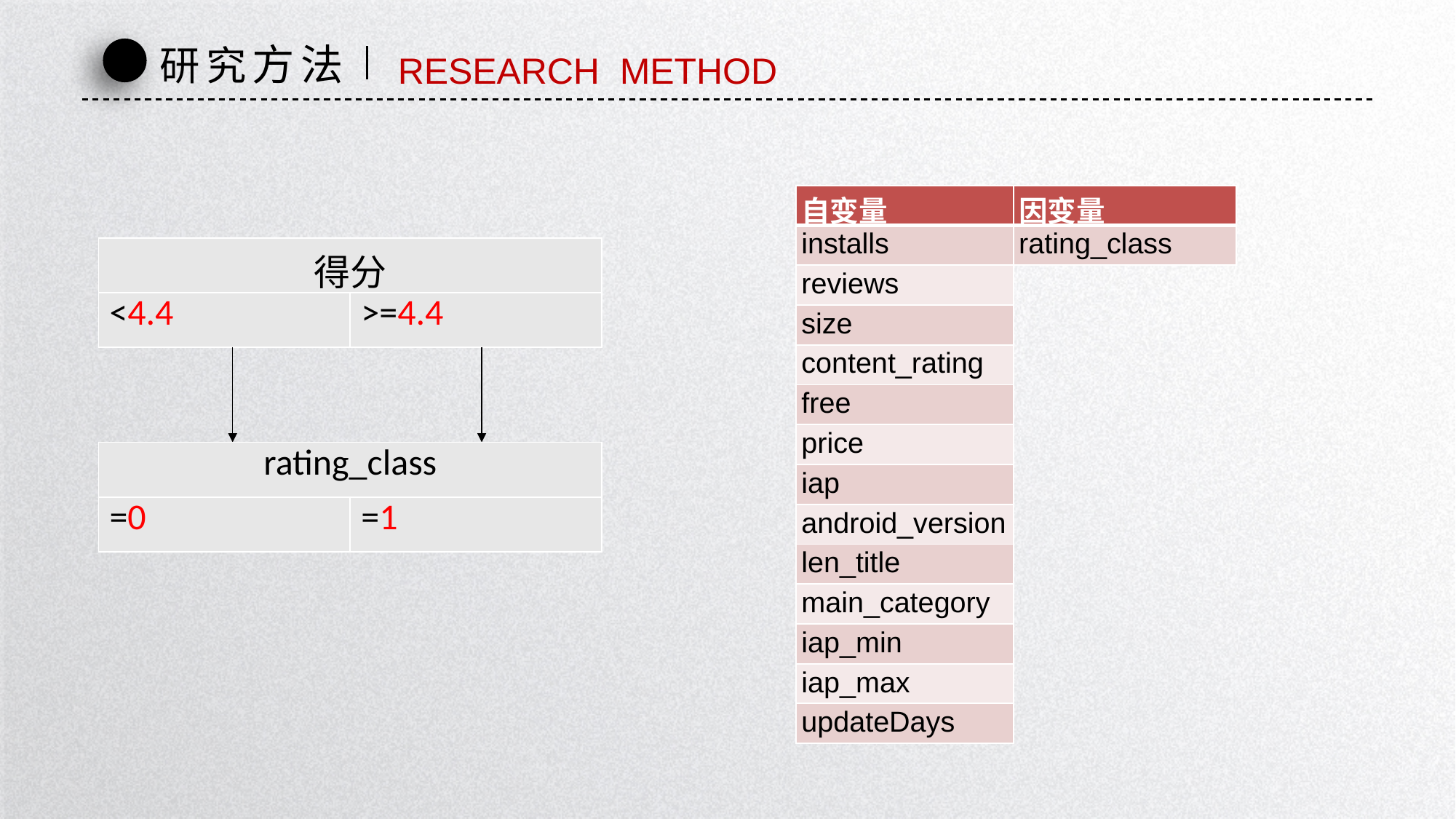

研究方法

RESEARCH  METHOD
| 自变量 |
| --- |
| installs |
| reviews |
| size |
| content\_rating |
| free |
| price |
| iap |
| android\_version |
| len\_title |
| main\_category |
| iap\_min |
| iap\_max |
| updateDays |
| 因变量 |
| --- |
| rating\_class |
| 得分 |  |
| --- | --- |
| <4.4 | >=4.4 |
| rating\_class |  |
| --- | --- |
| =0 | =1 |
延时符